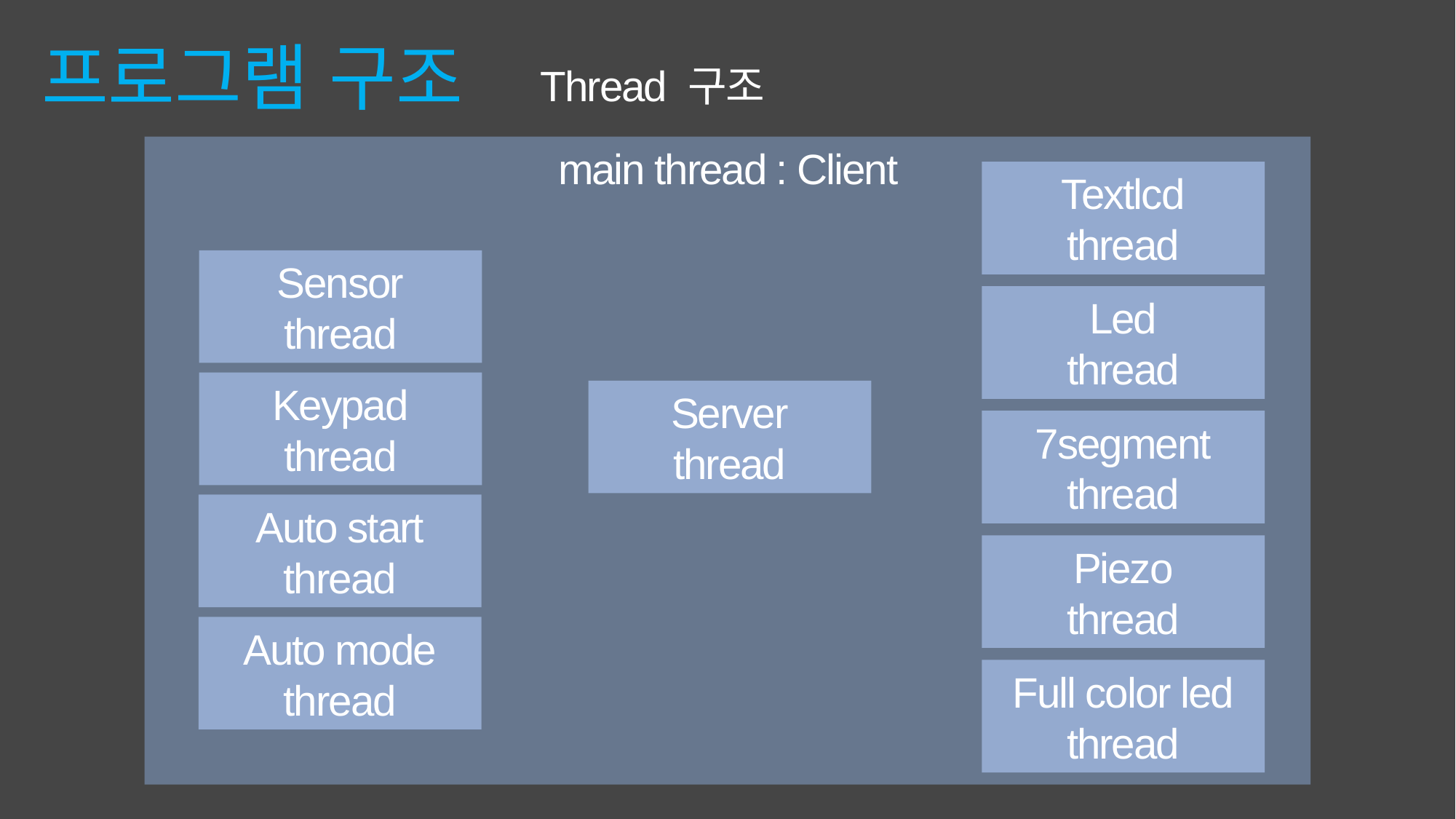

프로그램 구조
Thread 구조

main thread : Client
Textlcd
thread
Sensor
thread
Led
thread
Keypad
thread
Server
thread
7segment
thread
Auto start
thread
Piezo
thread
Auto mode
thread
Full color led
thread